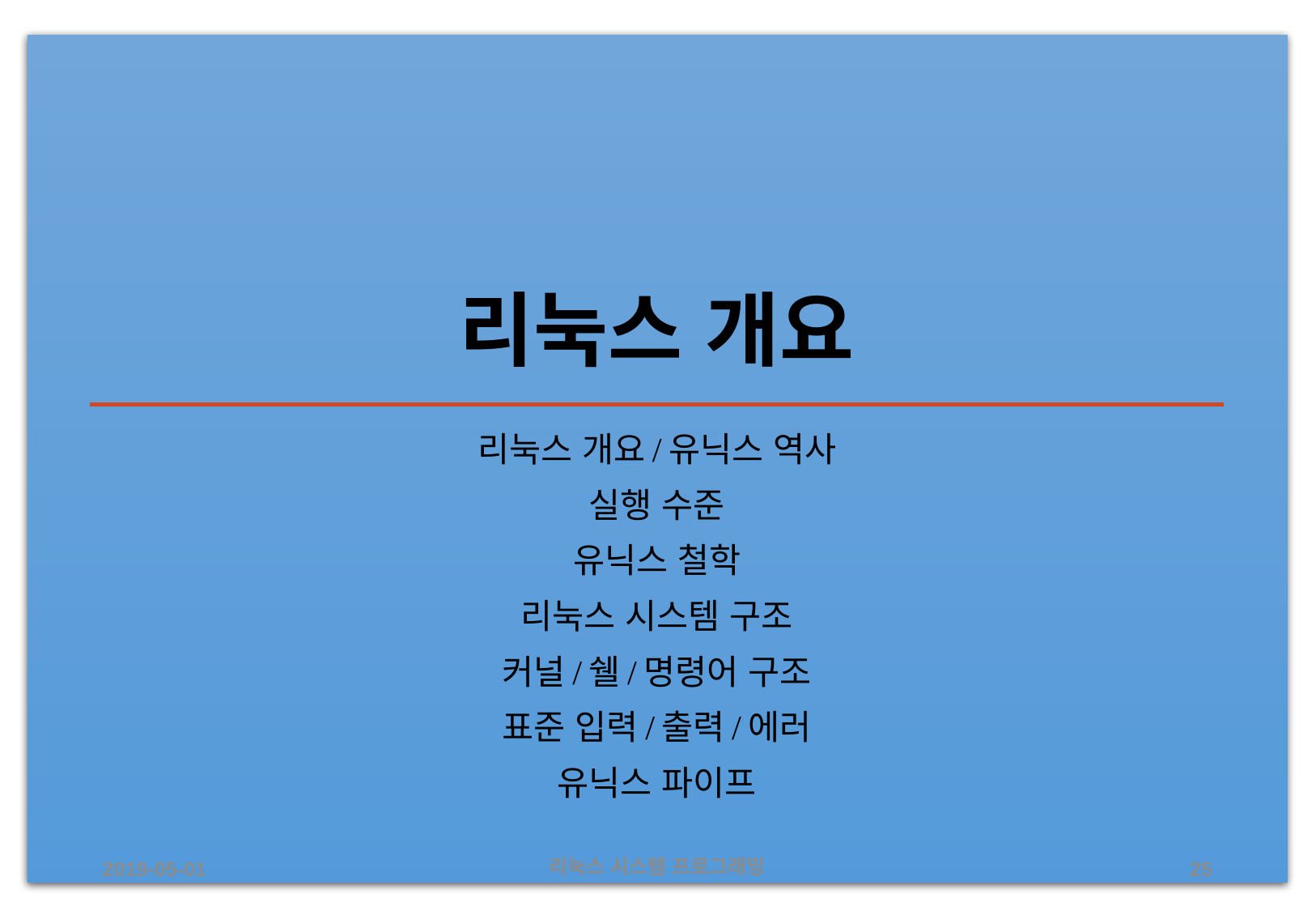

# 리눅스 개요
리눅스 개요/유닉스 역사
실행 수준
유닉스 철학
리눅스 시스템 구조
커널/쉘/명령어 구조
표준 입력/출력/에러
유닉스 파이프
2019-05-01
리눅스 시스템 프로그래밍
25